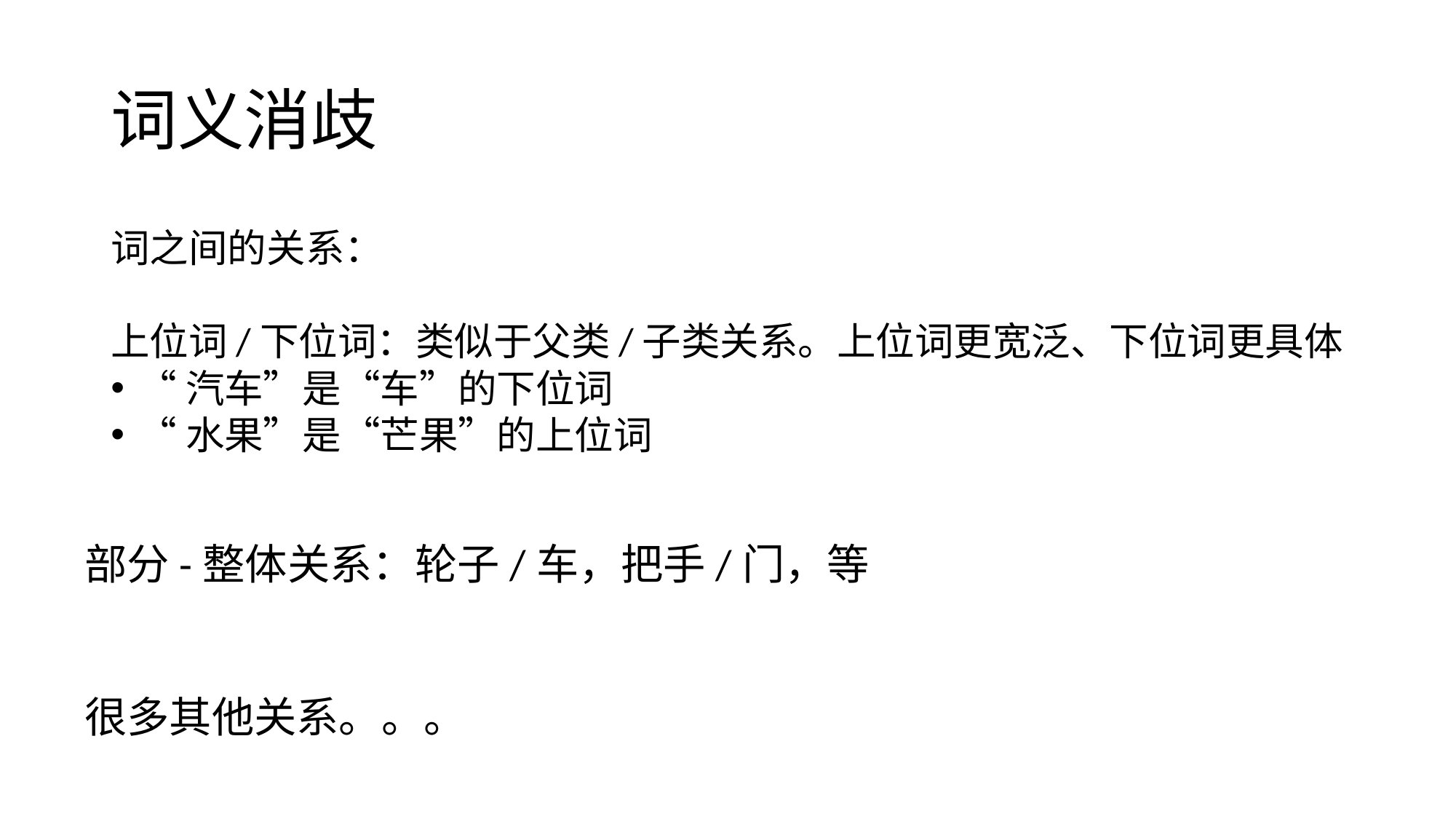

# 词义消歧
词之间的关系：

上位词/下位词：类似于父类/子类关系。上位词更宽泛、下位词更具体
“汽车”是“车”的下位词
“水果”是“芒果”的上位词

部分-整体关系：轮子/车，把手/门，等

很多其他关系。。。